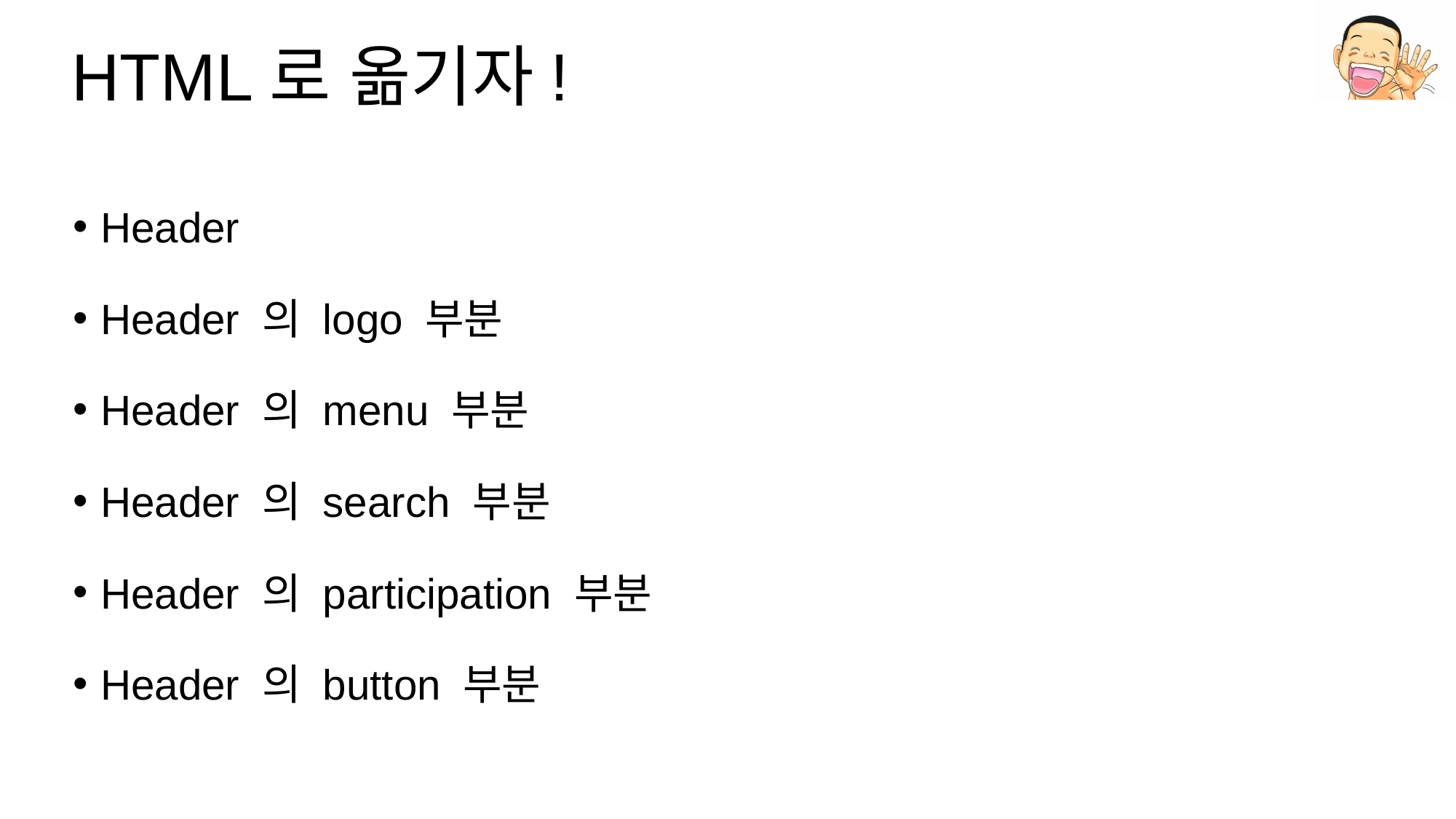

# HTML로 옮기자!
Header
Header 의 logo 부분
Header 의 menu 부분
Header 의 search 부분
Header 의 participation 부분
Header 의 button 부분